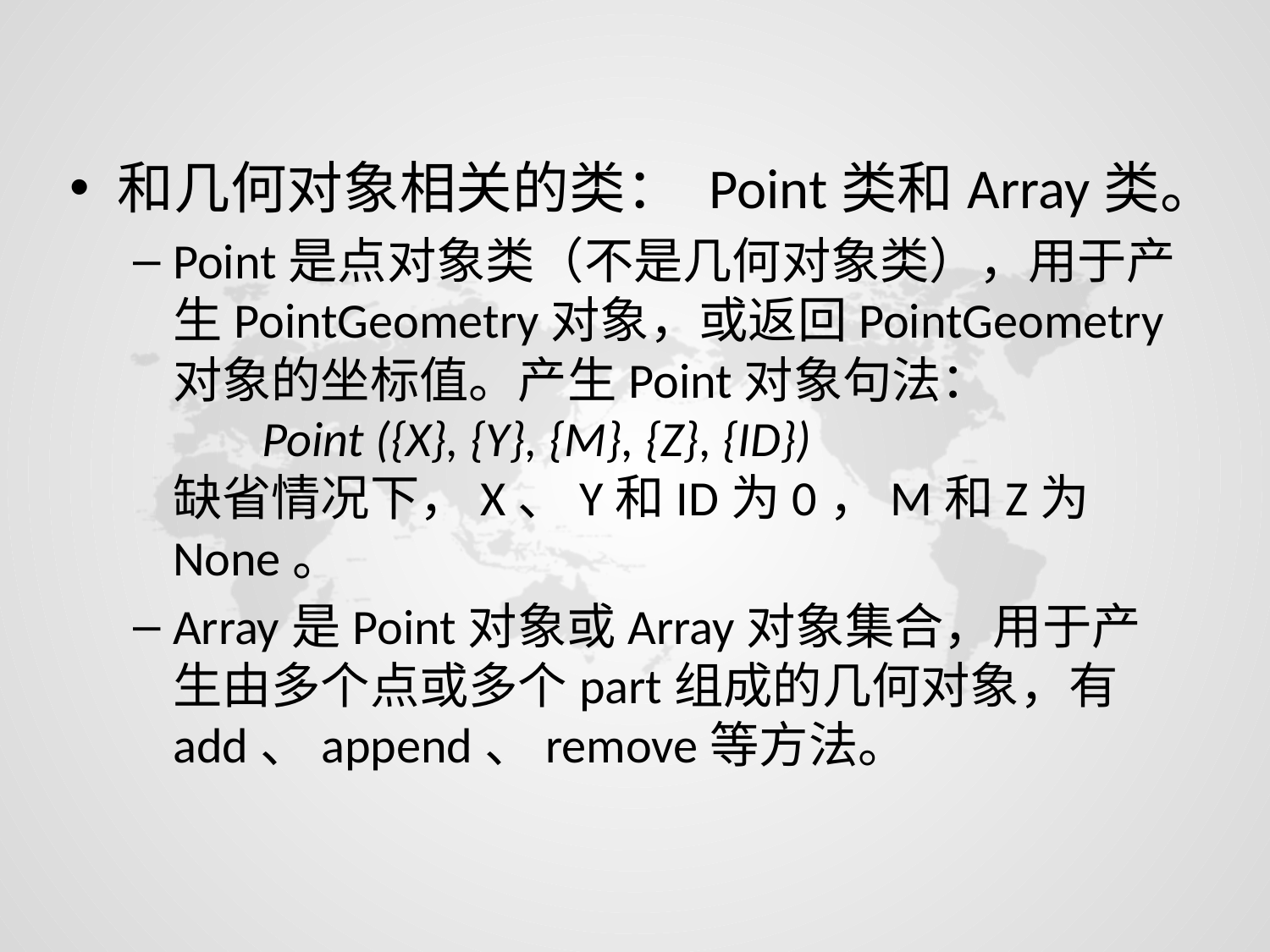

和几何对象相关的类： Point类和Array类。
Point是点对象类（不是几何对象类），用于产生PointGeometry对象，或返回PointGeometry对象的坐标值。产生Point对象句法：
       Point ({X}, {Y}, {M}, {Z}, {ID})
缺省情况下，X、Y和ID为0，M和Z为None。
Array是Point对象或Array对象集合，用于产生由多个点或多个part组成的几何对象，有add、append、remove等方法。